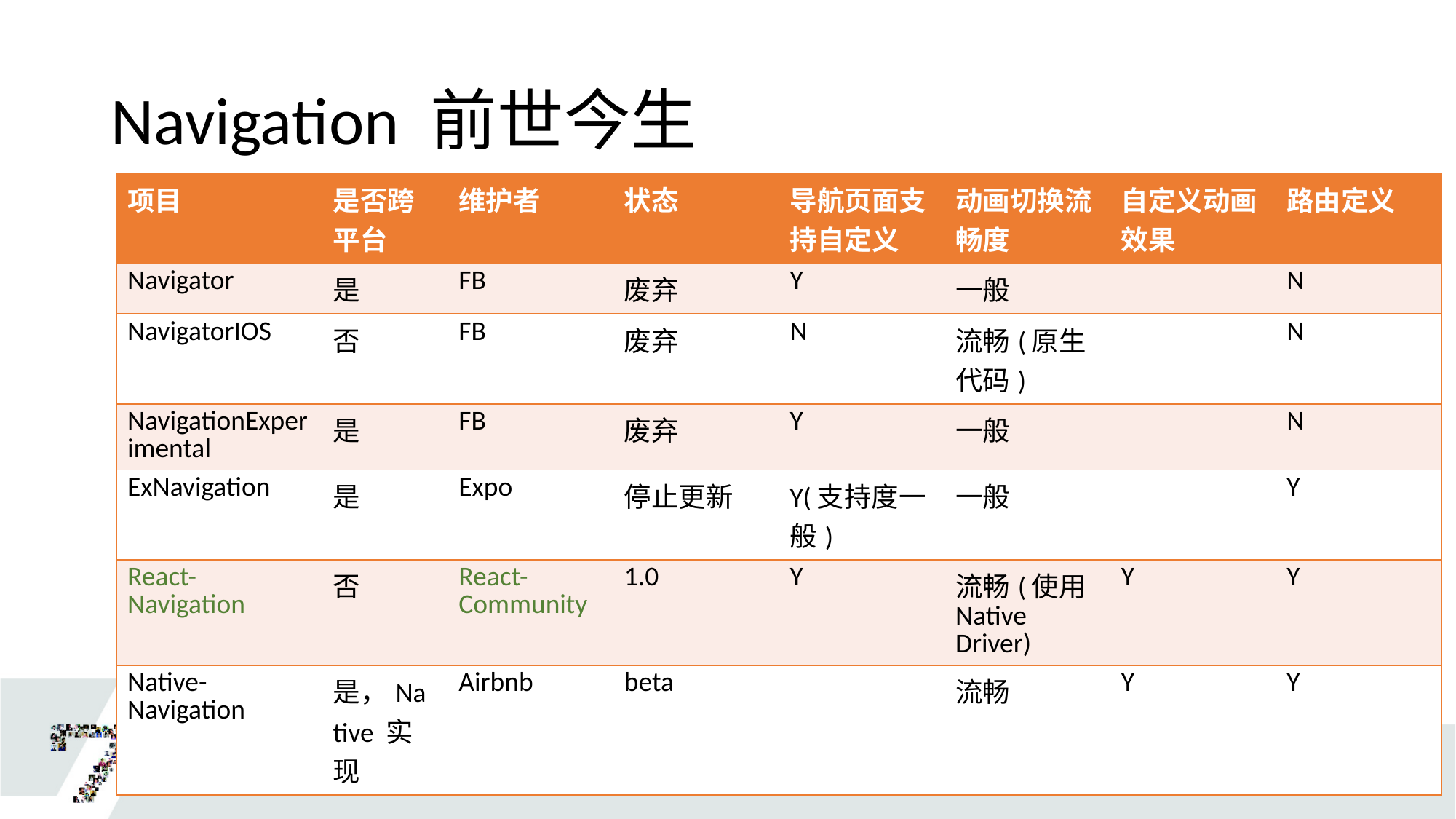

# Navigation 前世今生
| 项目 | 是否跨平台 | 维护者 | 状态 | 导航页面支持自定义 | 动画切换流畅度 | 自定义动画效果 | 路由定义 |
| --- | --- | --- | --- | --- | --- | --- | --- |
| Navigator | 是 | FB | 废弃 | Y | 一般 |  | N |
| NavigatorIOS | 否 | FB | 废弃 | N | 流畅(原生代码) |  | N |
| NavigationExperimental | 是 | FB | 废弃 | Y | 一般 |  | N |
| ExNavigation | 是 | Expo | 停止更新 | Y(支持度一般) | 一般 |  | Y |
| React-Navigation | 否 | React-Community | 1.0 | Y | 流畅(使用 Native Driver) | Y | Y |
| Native-Navigation | 是，Native 实现 | Airbnb | beta |  | 流畅 | Y | Y |